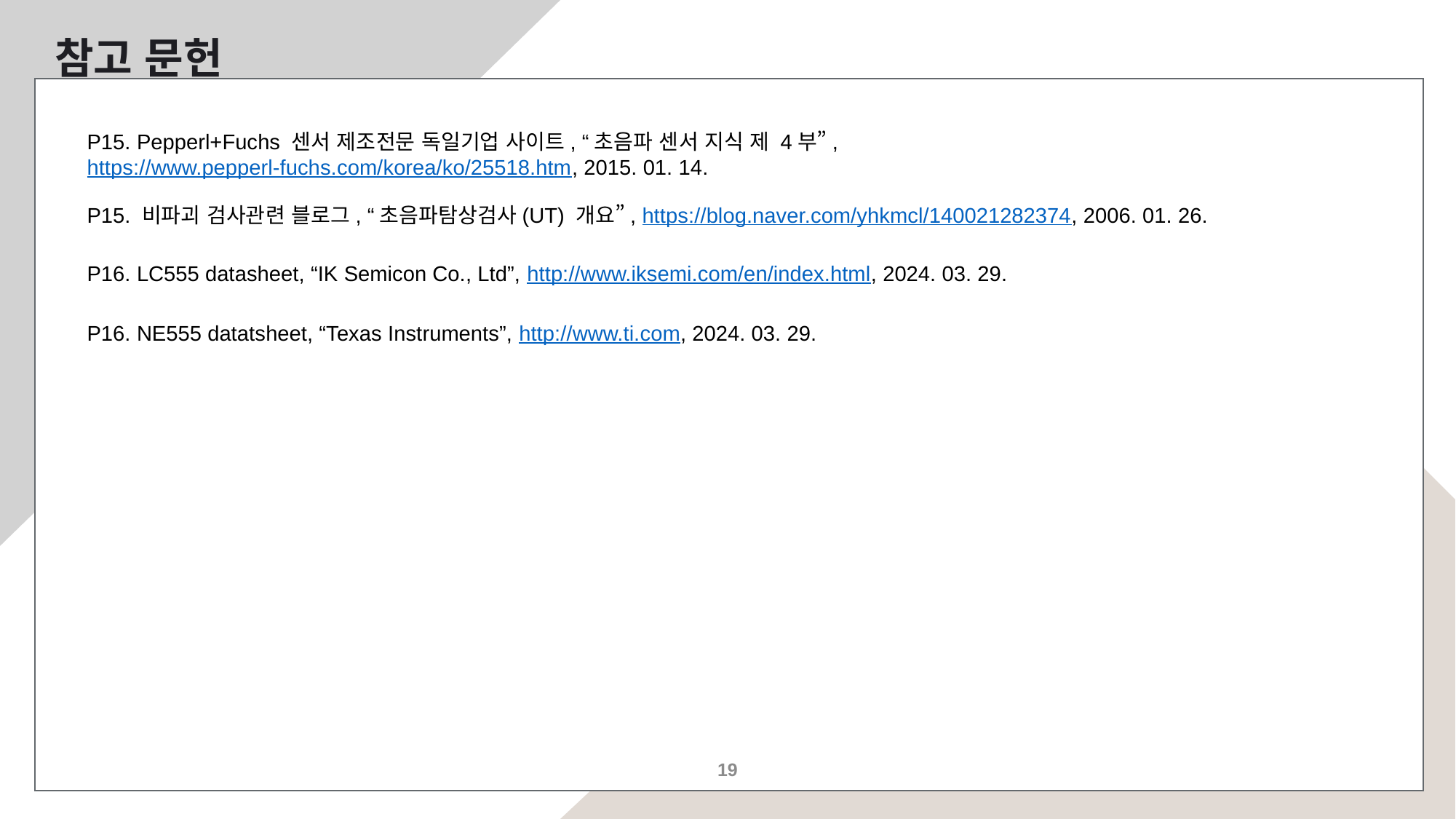

참고 문헌

P15. Pepperl+Fuchs 센서 제조전문 독일기업 사이트, “초음파 센서 지식 제 4부”,
https://www.pepperl-fuchs.com/korea/ko/25518.htm, 2015. 01. 14.
P15. 비파괴 검사관련 블로그, “초음파탐상검사(UT) 개요”, https://blog.naver.com/yhkmcl/140021282374, 2006. 01. 26.
P16. LC555 datasheet, “IK Semicon Co., Ltd”, http://www.iksemi.com/en/index.html, 2024. 03. 29.

P16. NE555 datatsheet, “Texas Instruments”, http://www.ti.com, 2024. 03. 29.
19